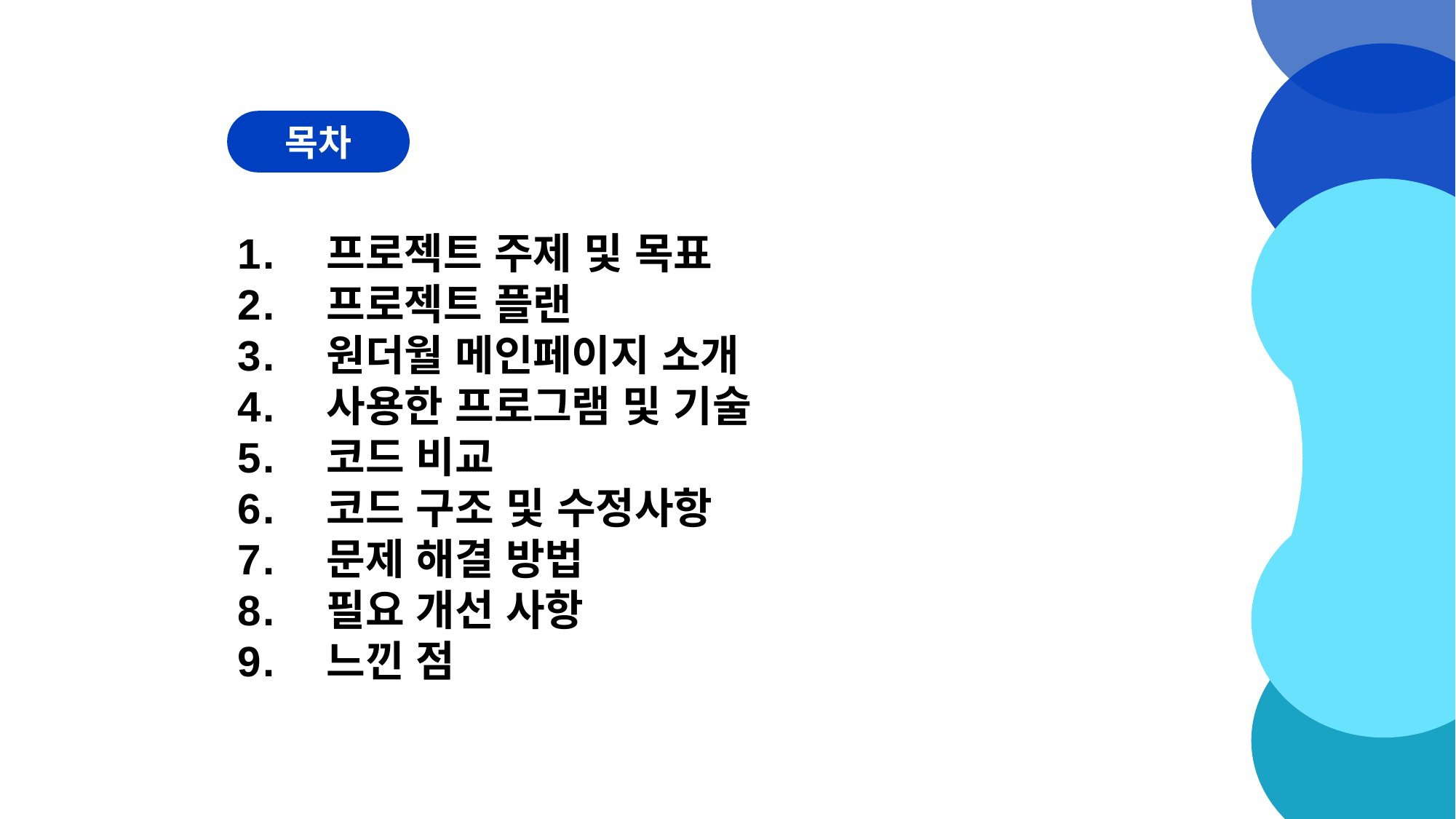

목차

프로젝트 주제 및 목표
프로젝트 플랜
원더월 메인페이지 소개
사용한 프로그램 및 기술
코드 비교
코드 구조 및 수정사항
문제 해결 방법
필요 개선 사항
느낀 점